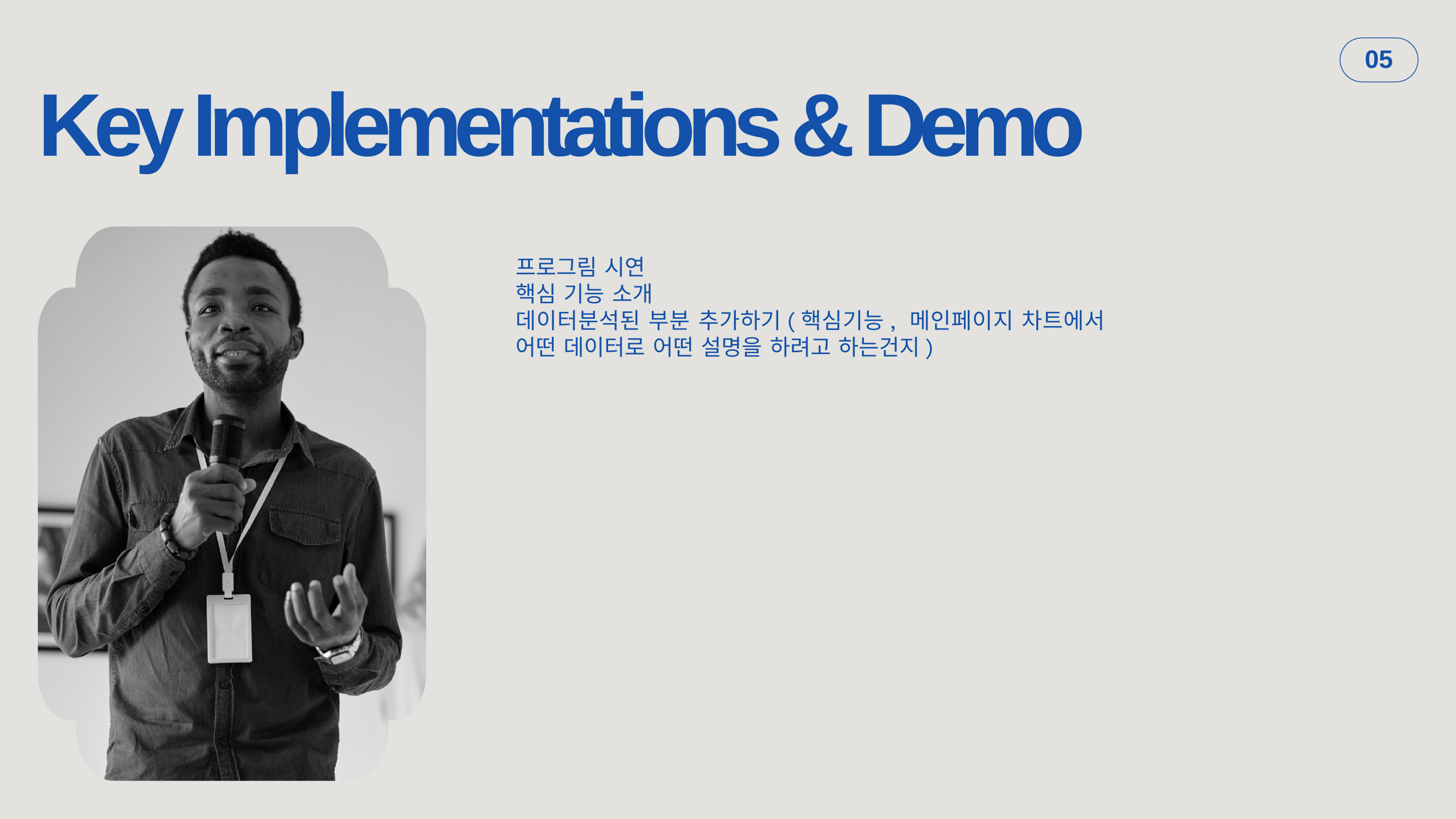

Key Implementations & Demo
05

프로그림 시연
핵심 기능 소개
데이터분석된 부분 추가하기(핵심기능, 메인페이지 차트에서 어떤 데이터로 어떤 설명을 하려고 하는건지)